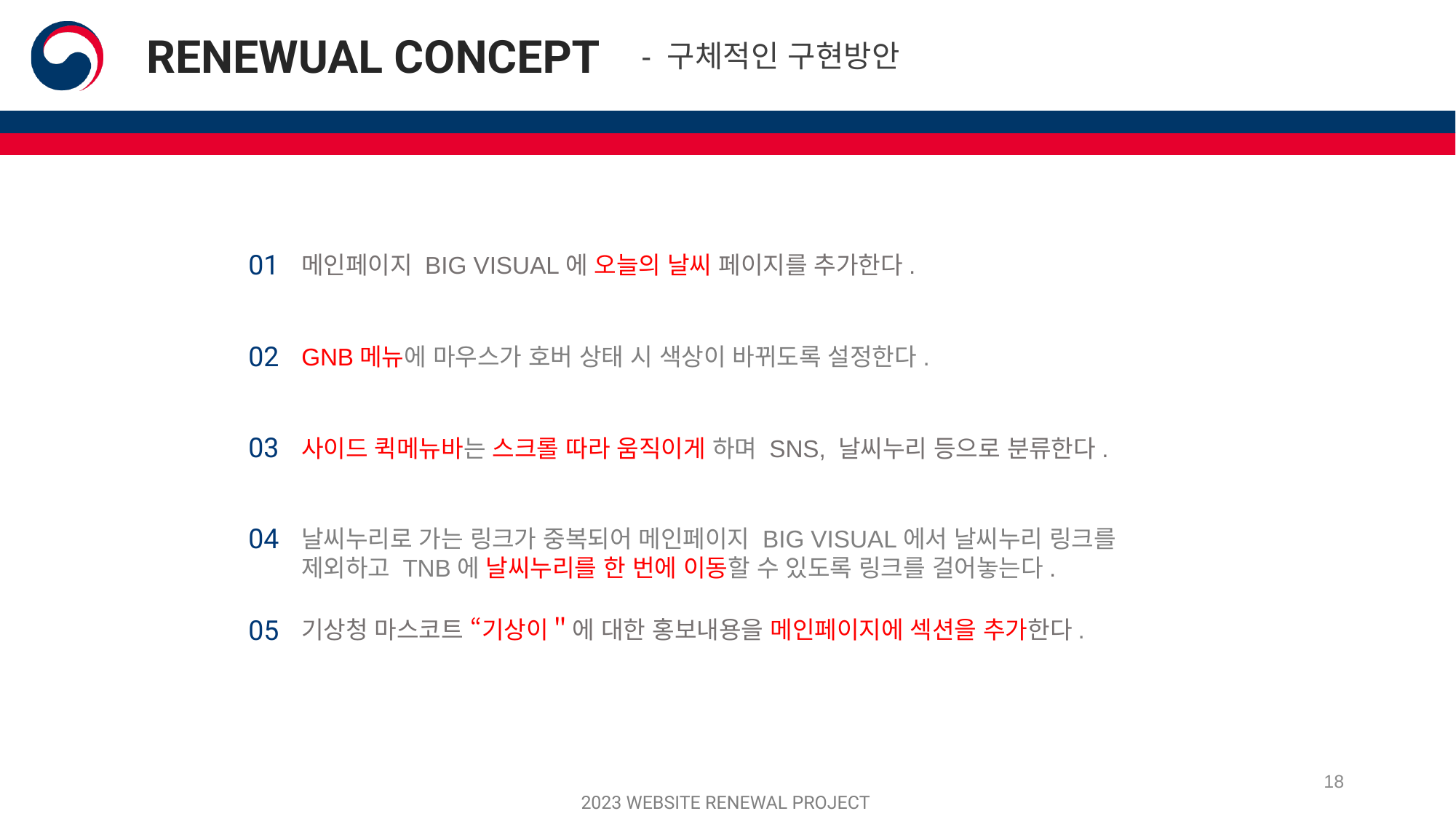

RENEWUAL CONCEPT
- 구체적인 구현방안
01
메인페이지 BIG VISUAL에 오늘의 날씨 페이지를 추가한다.
02
GNB메뉴에 마우스가 호버 상태 시 색상이 바뀌도록 설정한다.
03
사이드 퀵메뉴바는 스크롤 따라 움직이게 하며 SNS, 날씨누리 등으로 분류한다.
04
날씨누리로 가는 링크가 중복되어 메인페이지 BIG VISUAL에서 날씨누리 링크를 제외하고 TNB에 날씨누리를 한 번에 이동할 수 있도록 링크를 걸어놓는다.
05
기상청 마스코트 “기상이＂에 대한 홍보내용을 메인페이지에 섹션을 추가한다.
18